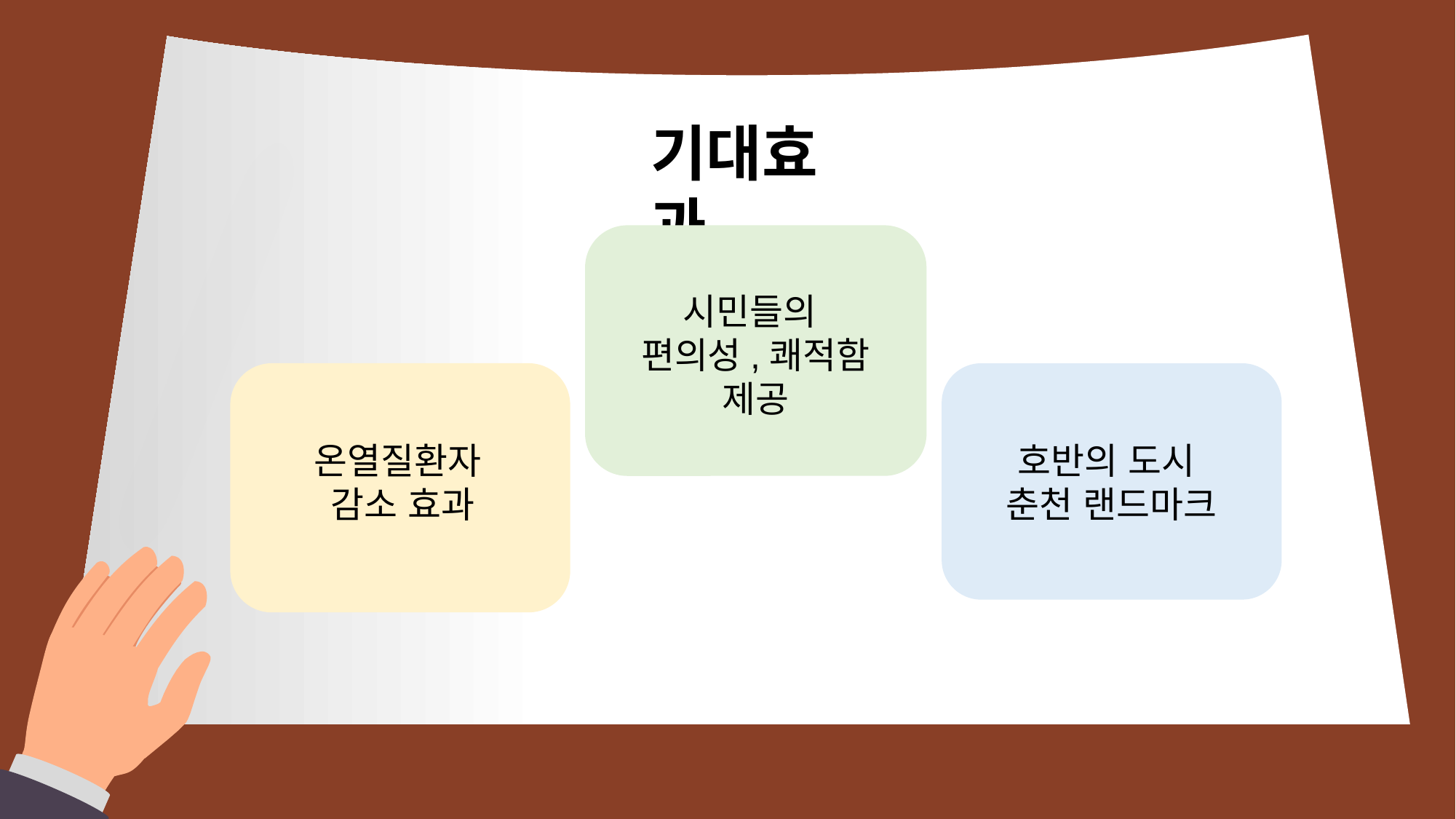

기대효과

시민들의
편의성,쾌적함
제공

온열질환자
감소 효과

호반의 도시
춘천 랜드마크